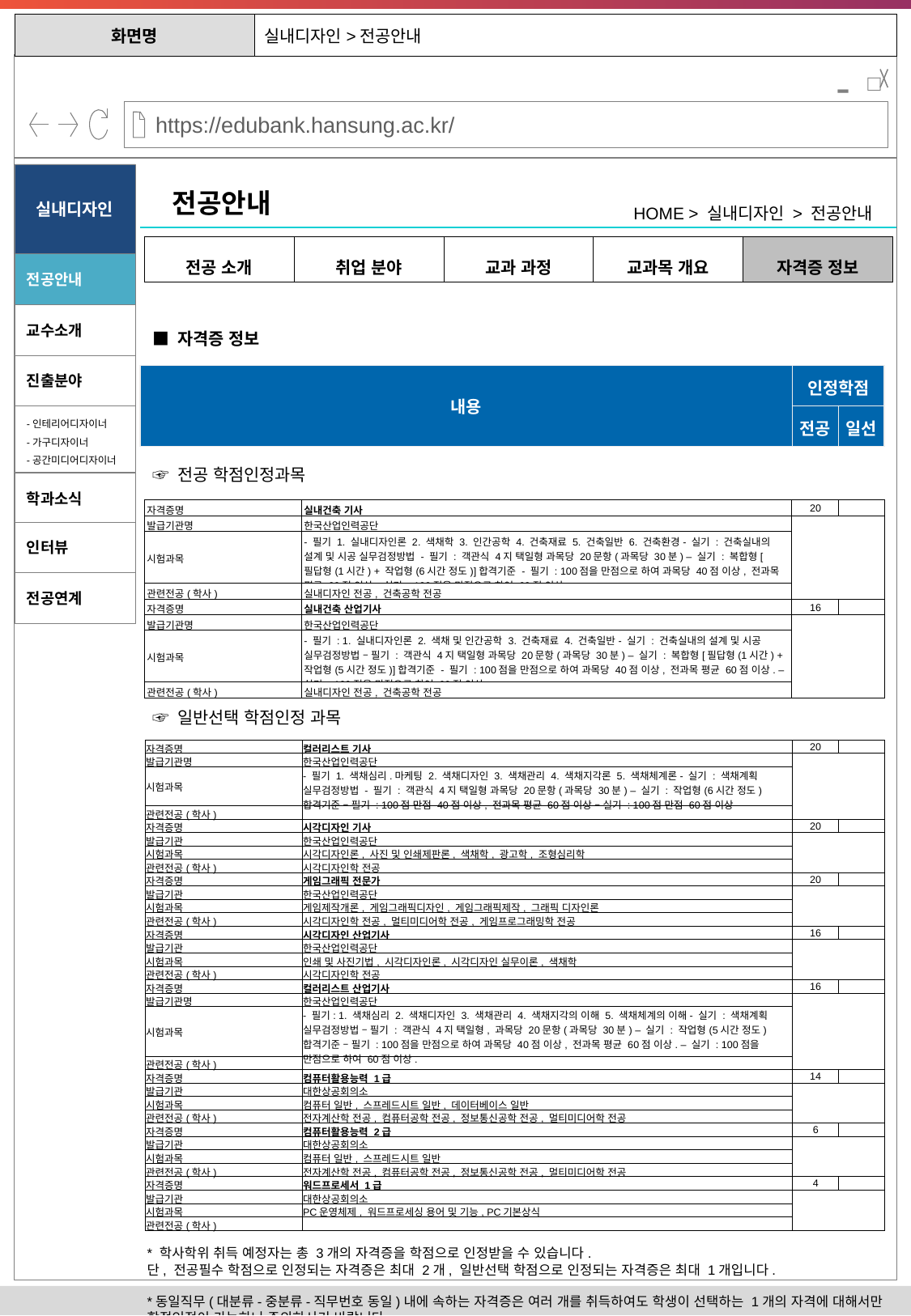

| 화면명 | 실내디자인>전공안내 |
| --- | --- |
-
실내디자인
전공안내
HOME > 실내디자인 > 전공안내
| 전공 소개 | 취업 분야 | 교과 과정 | 교과목 개요 | 자격증 정보 |
| --- | --- | --- | --- | --- |
전공안내
교수소개
■ 자격증 정보
진출분야
| 내용 | 인정학점 |  |
| --- | --- | --- |
|  | 전공 | 일선 |
-인테리어디자이너
-가구디자이너
-공간미디어디자이너
☞ 전공 학점인정과목
학과소식
| 자격증명 | 실내건축 기사 | 20 |  |
| --- | --- | --- | --- |
| 발급기관명 | 한국산업인력공단 |  |  |
| 시험과목 | - 필기 1. 실내디자인론 2. 색채학 3. 인간공학 4. 건축재료 5. 건축일반 6. 건축환경- 실기 : 건축실내의 설계 및 시공 실무검정방법 - 필기 : 객관식 4지 택일형 과목당 20문항(과목당 30분) – 실기 : 복합형[필답형(1시간) + 작업형(6시간 정도)]합격기준 - 필기 : 100점을 만점으로 하여 과목당 40점 이상, 전과목 평균 60점 이상 – 실기 : 100점을 만점으로 하여 60점 이상 |  |  |
| 관련전공(학사) | 실내디자인 전공, 건축공학 전공 |  |  |
| 자격증명 | 실내건축 산업기사 | 16 |  |
| 발급기관명 | 한국산업인력공단 |  |  |
| 시험과목 | - 필기 : 1. 실내디자인론 2. 색채 및 인간공학 3. 건축재료 4. 건축일반- 실기 : 건축실내의 설계 및 시공 실무검정방법 – 필기 : 객관식 4지 택일형 과목당 20문항(과목당 30분) – 실기 : 복합형[필답형(1시간) + 작업형(5시간 정도)]합격기준 - 필기 : 100점을 만점으로 하여 과목당 40점 이상, 전과목 평균 60점 이상. – 실기 : 100점을 만점으로 하여 60점 이상. |  |  |
| 관련전공(학사) | 실내디자인 전공, 건축공학 전공 |  |  |
인터뷰
전공연계
☞ 일반선택 학점인정 과목
| 자격증명 | 컬러리스트 기사 | 20 |  |
| --- | --- | --- | --- |
| 발급기관명 | 한국산업인력공단 |  |  |
| 시험과목 | - 필기 1. 색채심리.마케팅 2. 색채디자인 3. 색채관리 4. 색채지각론 5. 색채체계론- 실기 : 색채계획 실무검정방법 - 필기 : 객관식 4지 택일형 과목당 20문항(과목당 30분) – 실기 : 작업형(6시간 정도)합격기준 – 필기 : 100점 만점 40점 이상, 전과목 평균 60점 이상 – 실기 : 100점 만점 60점 이상 |  |  |
| 관련전공(학사) |  |  |  |
| 자격증명 | 시각디자인 기사 | 20 |  |
| 발급기관 | 한국산업인력공단 |  |  |
| 시험과목 | 시각디자인론, 사진 및 인쇄제판론, 색채학, 광고학, 조형심리학 |  |  |
| 관련전공(학사) | 시각디자인학 전공 |  |  |
| 자격증명 | 게임그래픽 전문가 | 20 |  |
| 발급기관 | 한국산업인력공단 |  |  |
| 시험과목 | 게임제작개론, 게임그래픽디자인, 게임그래픽제작, 그래픽 디자인론 |  |  |
| 관련전공(학사) | 시각디자인학 전공, 멀티미디어학 전공, 게임프로그래밍학 전공 |  |  |
| 자격증명 | 시각디자인 산업기사 | 16 |  |
| 발급기관 | 한국산업인력공단 |  |  |
| 시험과목 | 인쇄 및 사진기법, 시각디자인론, 시각디자인 실무이론, 색채학 |  |  |
| 관련전공(학사) | 시각디자인학 전공 |  |  |
| 자격증명 | 컬러리스트 산업기사 | 16 |  |
| 발급기관명 | 한국산업인력공단 |  |  |
| 시험과목 | - 필기: 1. 색채심리 2. 색채디자인 3. 색채관리 4. 색채지각의 이해 5. 색채체계의 이해- 실기 : 색채계획 실무검정방법 – 필기 : 객관식 4지 택일형, 과목당 20문항(과목당 30분) – 실기 : 작업형(5시간 정도)합격기준 – 필기 : 100점을 만점으로 하여 과목당 40점 이상, 전과목 평균 60점 이상. – 실기 : 100점을 만점으로 하여 60점 이상. |  |  |
| 관련전공(학사) |  |  |  |
| 자격증명 | 컴퓨터활용능력 1급 | 14 |  |
| 발급기관 | 대한상공회의소 |  |  |
| 시험과목 | 컴퓨터 일반, 스프레드시트 일반, 데이터베이스 일반 |  |  |
| 관련전공(학사) | 전자계산학 전공, 컴퓨터공학 전공, 정보통신공학 전공, 멀티미디어학 전공 |  |  |
| 자격증명 | 컴퓨터활용능력 2급 | 6 |  |
| 발급기관 | 대한상공회의소 |  |  |
| 시험과목 | 컴퓨터 일반, 스프레드시트 일반 |  |  |
| 관련전공(학사) | 전자계산학 전공, 컴퓨터공학 전공, 정보통신공학 전공, 멀티미디어학 전공 |  |  |
| 자격증명 | 워드프로세서 1급 | 4 |  |
| 발급기관 | 대한상공회의소 |  |  |
| 시험과목 | PC운영체제, 워드프로세싱 용어 및 기능, PC기본상식 |  |  |
| 관련전공(학사) |  |  |  |
* 학사학위 취득 예정자는 총 3개의 자격증을 학점으로 인정받을 수 있습니다.
단, 전공필수 학점으로 인정되는 자격증은 최대 2개, 일반선택 학점으로 인정되는 자격증은 최대 1개입니다.

*동일직무(대분류-중분류-직무번호 동일)내에 속하는 자격증은 여러 개를 취득하여도 학생이 선택하는 1개의 자격에 대해서만
학점인정이 가능하니 주의하시기 바랍니다.
예) 컴퓨터활용능력과 워드프로세서 1급은 동일직무자격으로 1개만 인정됨.

*자격
학점환산표는 자격 취득 시기 및 학점인정 신청 접수 시기 등에 따라 다르게 계산될 수 있으므로 정확한 인정학점은
국가평생교육진흥원의 공지를 따르시기 바랍니다.

*자격증
취득 후 학점인정신청은 학생 개인별로 진행해야 하며 자세한 내용은 학점은행제 콜센터(1600-0400)에 문의하시기 바랍니다.